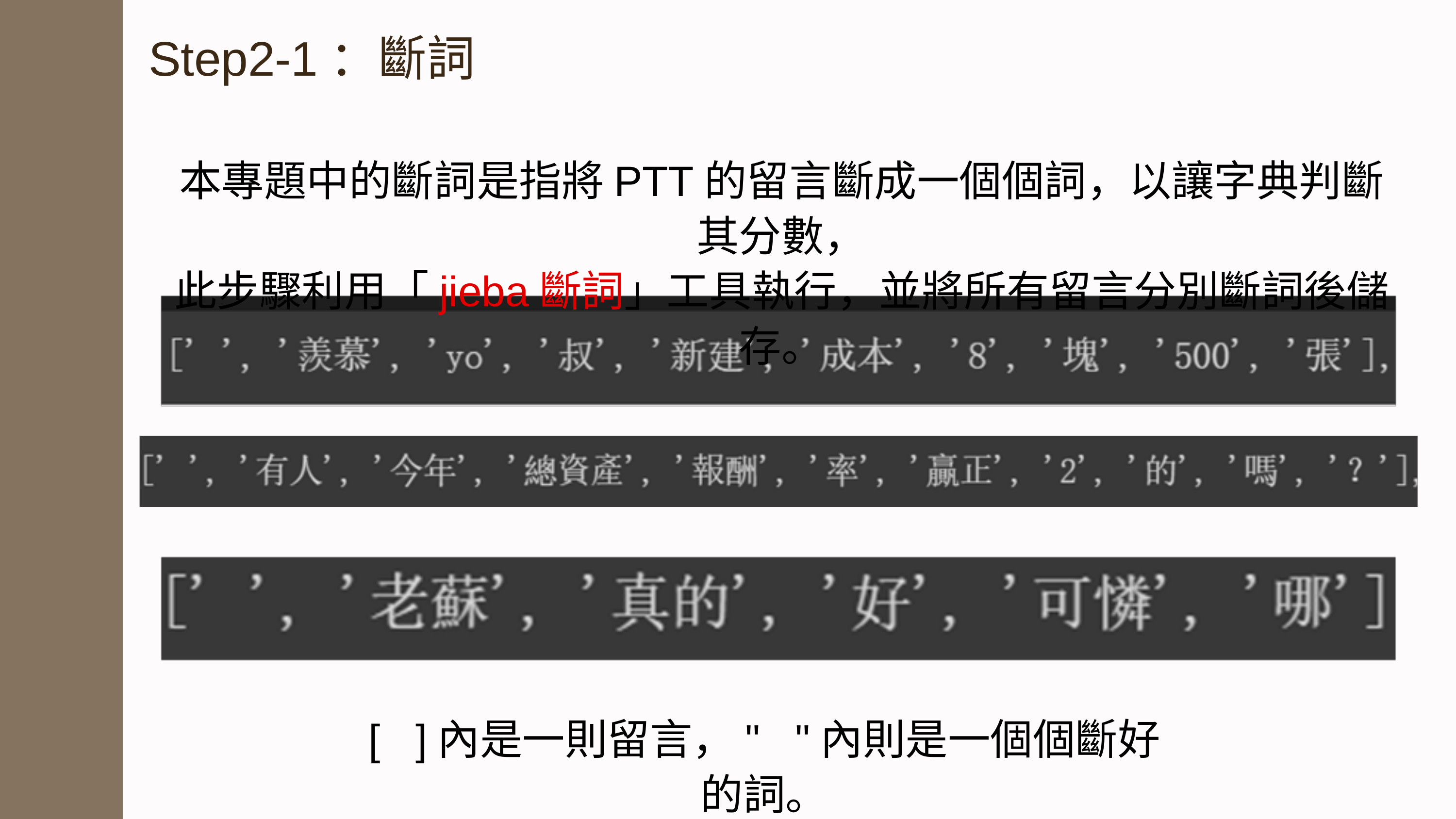

Step2-1：斷詞
本專題中的斷詞是指將PTT的留言斷成一個個詞，以讓字典判斷其分數，
此步驟利用「jieba斷詞」工具執行，並將所有留言分別斷詞後儲存。

[   ]內是一則留言，"   "內則是一個個斷好的詞。